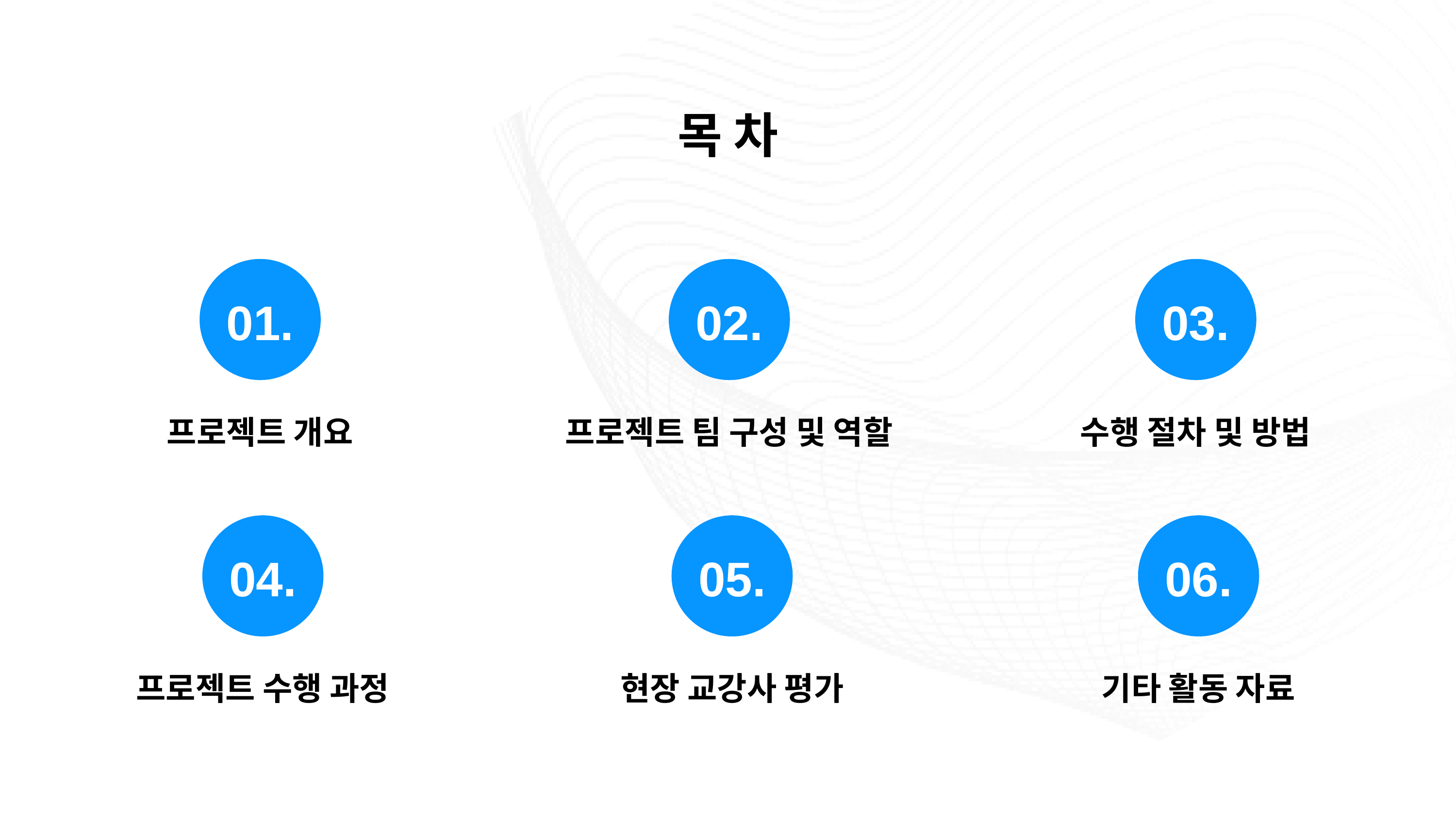

목 차

01.
프로젝트 개요

02.
프로젝트 팀 구성 및 역할

03.
수행 절차 및 방법

04.
프로젝트 수행 과정

05.
현장 교강사 평가

06.
기타 활동 자료